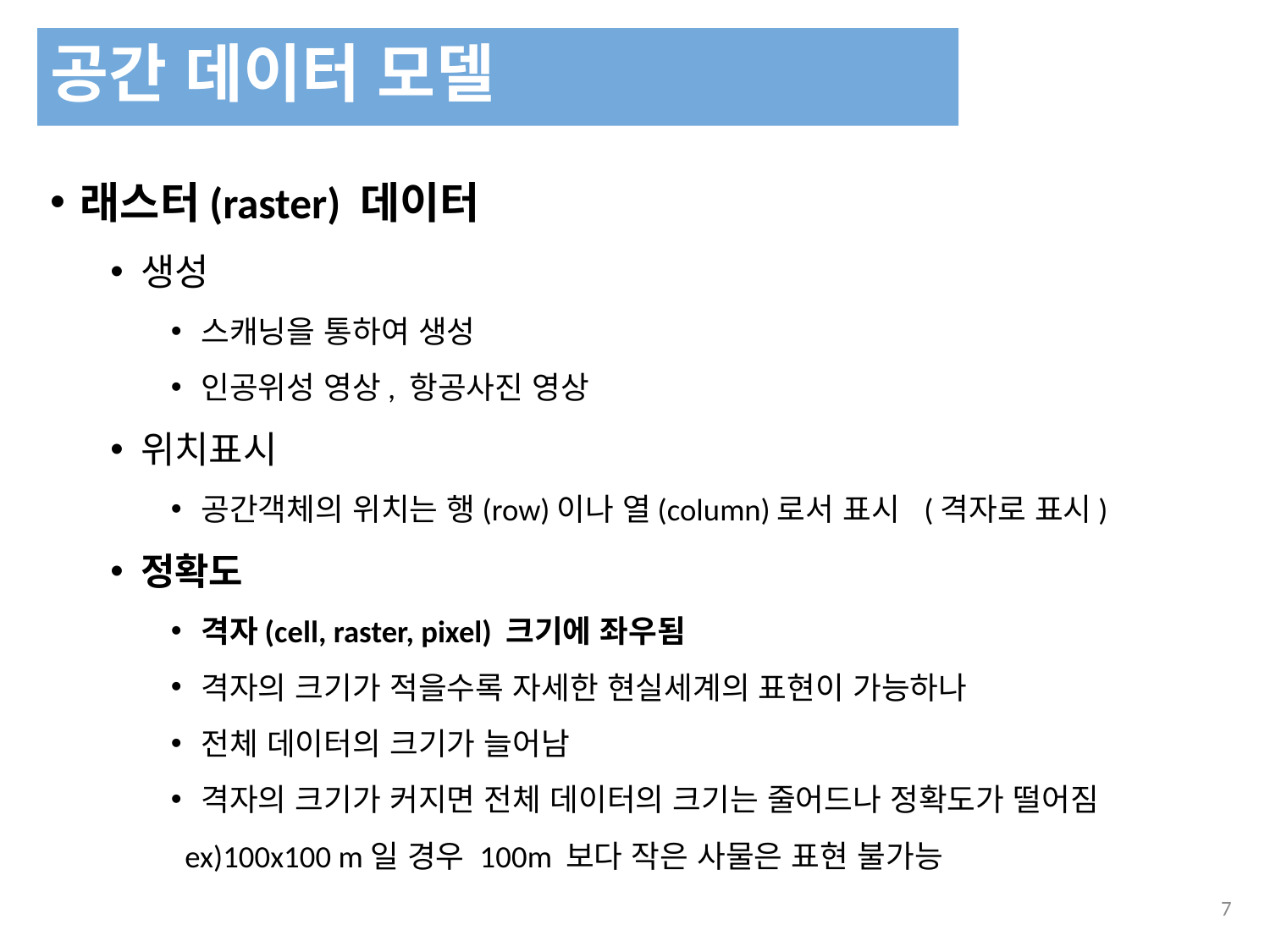

공간 데이터 모델
래스터(raster) 데이터
생성
스캐닝을 통하여 생성
인공위성 영상, 항공사진 영상
위치표시
공간객체의 위치는 행(row)이나 열(column)로서 표시  (격자로 표시)
정확도
격자(cell, raster, pixel) 크기에 좌우됨
격자의 크기가 적을수록 자세한 현실세계의 표현이 가능하나
전체 데이터의 크기가 늘어남
격자의 크기가 커지면 전체 데이터의 크기는 줄어드나 정확도가 떨어짐
  ex)100x100 m일 경우 100m 보다 작은 사물은 표현 불가능

7